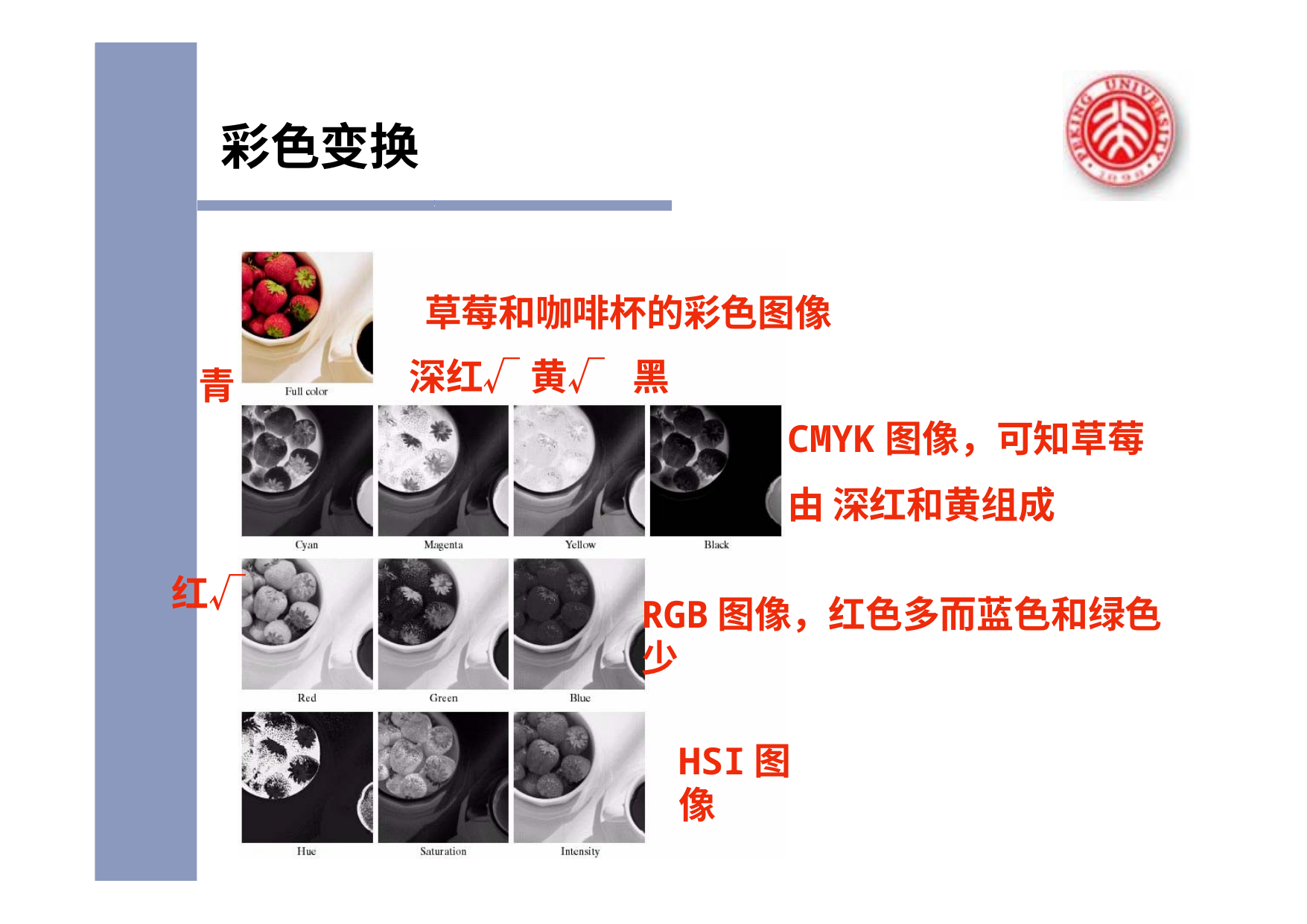

# 彩色变换

草莓和咖啡杯的彩色图像 深红√ 黄√	黑
青
CMYK图像，可知草莓由 深红和黄组成
红√
RGB图像，红色多而蓝色和绿色少
HSI图像